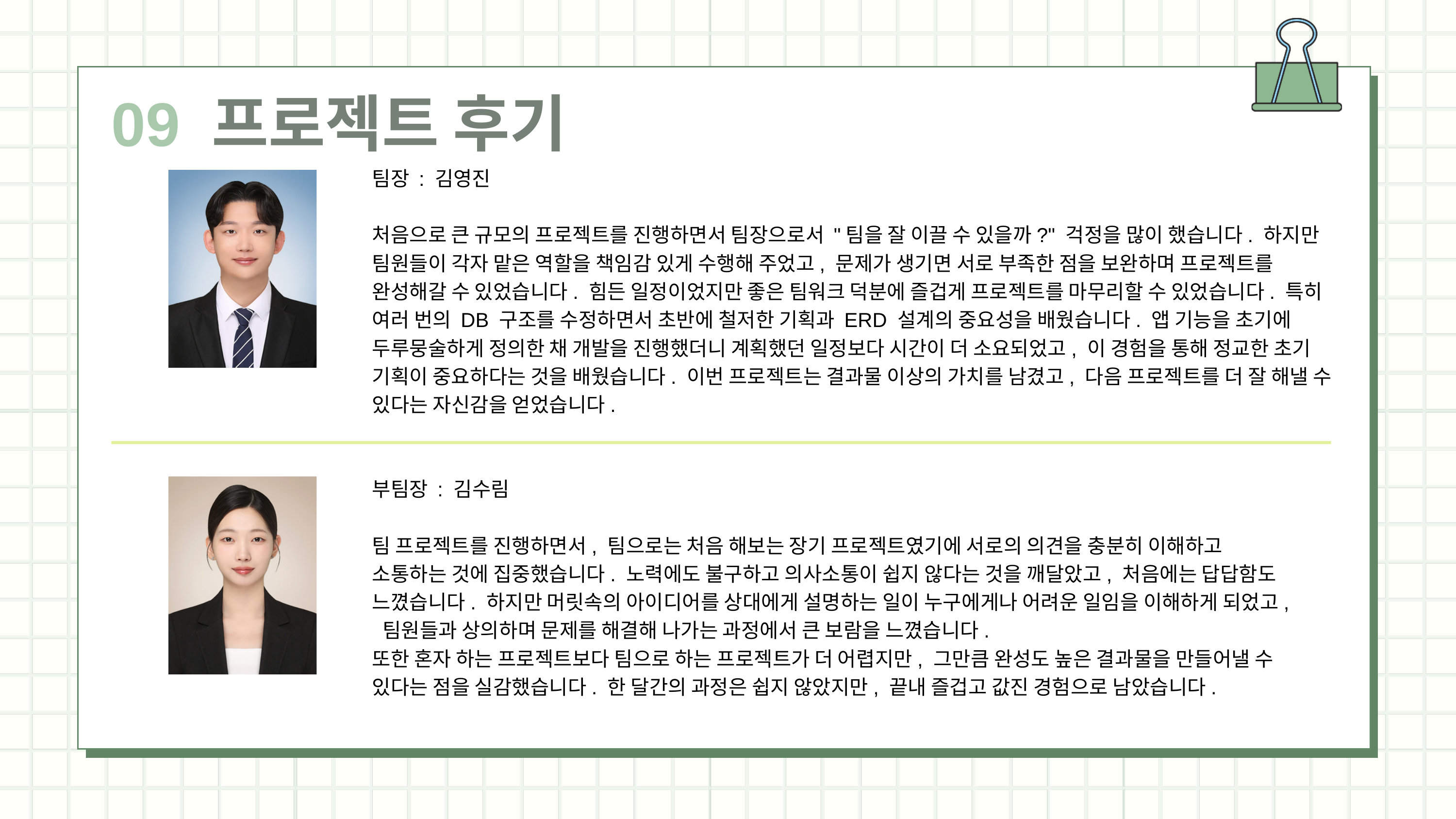

09 프로젝트 후기
팀장 : 김영진

처음으로 큰 규모의 프로젝트를 진행하면서 팀장으로서 "팀을 잘 이끌 수 있을까?" 걱정을 많이 했습니다. 하지만 팀원들이 각자 맡은 역할을 책임감 있게 수행해 주었고, 문제가 생기면 서로 부족한 점을 보완하며 프로젝트를 완성해갈 수 있었습니다. 힘든 일정이었지만 좋은 팀워크 덕분에 즐겁게 프로젝트를 마무리할 수 있었습니다. 특히 여러 번의 DB 구조를 수정하면서 초반에 철저한 기획과 ERD 설계의 중요성을 배웠습니다. 앱 기능을 초기에 두루뭉술하게 정의한 채 개발을 진행했더니 계획했던 일정보다 시간이 더 소요되었고, 이 경험을 통해 정교한 초기 기획이 중요하다는 것을 배웠습니다. 이번 프로젝트는 결과물 이상의 가치를 남겼고, 다음 프로젝트를 더 잘 해낼 수 있다는 자신감을 얻었습니다.

부팀장 : 김수림

팀 프로젝트를 진행하면서, 팀으로는 처음 해보는 장기 프로젝트였기에 서로의 의견을 충분히 이해하고 소통하는 것에 집중했습니다. 노력에도 불구하고 의사소통이 쉽지 않다는 것을 깨달았고, 처음에는 답답함도 느꼈습니다. 하지만 머릿속의 아이디어를 상대에게 설명하는 일이 누구에게나 어려운 일임을 이해하게 되었고, 팀원들과 상의하며 문제를 해결해 나가는 과정에서 큰 보람을 느꼈습니다.
또한 혼자 하는 프로젝트보다 팀으로 하는 프로젝트가 더 어렵지만, 그만큼 완성도 높은 결과물을 만들어낼 수 있다는 점을 실감했습니다. 한 달간의 과정은 쉽지 않았지만, 끝내 즐겁고 값진 경험으로 남았습니다.